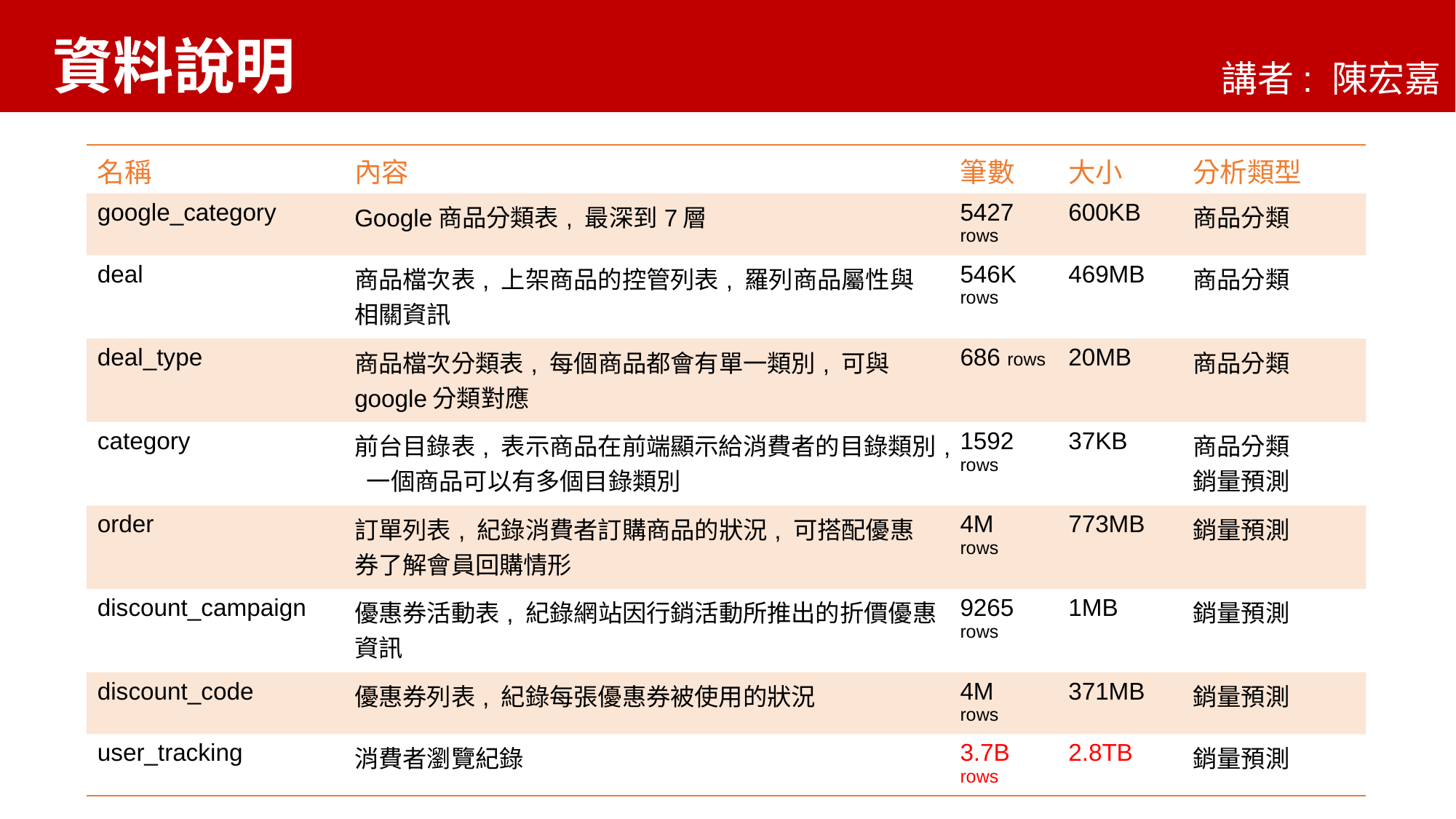

資料說明
講者: 陳宏嘉
| 名稱 | 內容 | 筆數 | 大小 | 分析類型 |
| --- | --- | --- | --- | --- |
| google\_category | Google商品分類表, 最深到7層 | 5427 rows | 600KB | 商品分類 |
| deal | 商品檔次表, 上架商品的控管列表, 羅列商品屬性與相關資訊 | 546K rows | 469MB | 商品分類 |
| deal\_type | 商品檔次分類表, 每個商品都會有單一類別, 可與google分類對應 | 686 rows | 20MB | 商品分類 |
| category | 前台目錄表, 表示商品在前端顯示給消費者的目錄類別, 一個商品可以有多個目錄類別 | 1592 rows | 37KB | 商品分類 銷量預測 |
| order | 訂單列表, 紀錄消費者訂購商品的狀況, 可搭配優惠券了解會員回購情形 | 4M rows | 773MB | 銷量預測 |
| discount\_campaign | 優惠券活動表, 紀錄網站因行銷活動所推出的折價優惠資訊 | 9265 rows | 1MB | 銷量預測 |
| discount\_code | 優惠券列表, 紀錄每張優惠券被使用的狀況 | 4M rows | 371MB | 銷量預測 |
| user\_tracking | 消費者瀏覽紀錄 | 3.7B rows | 2.8TB | 銷量預測 |